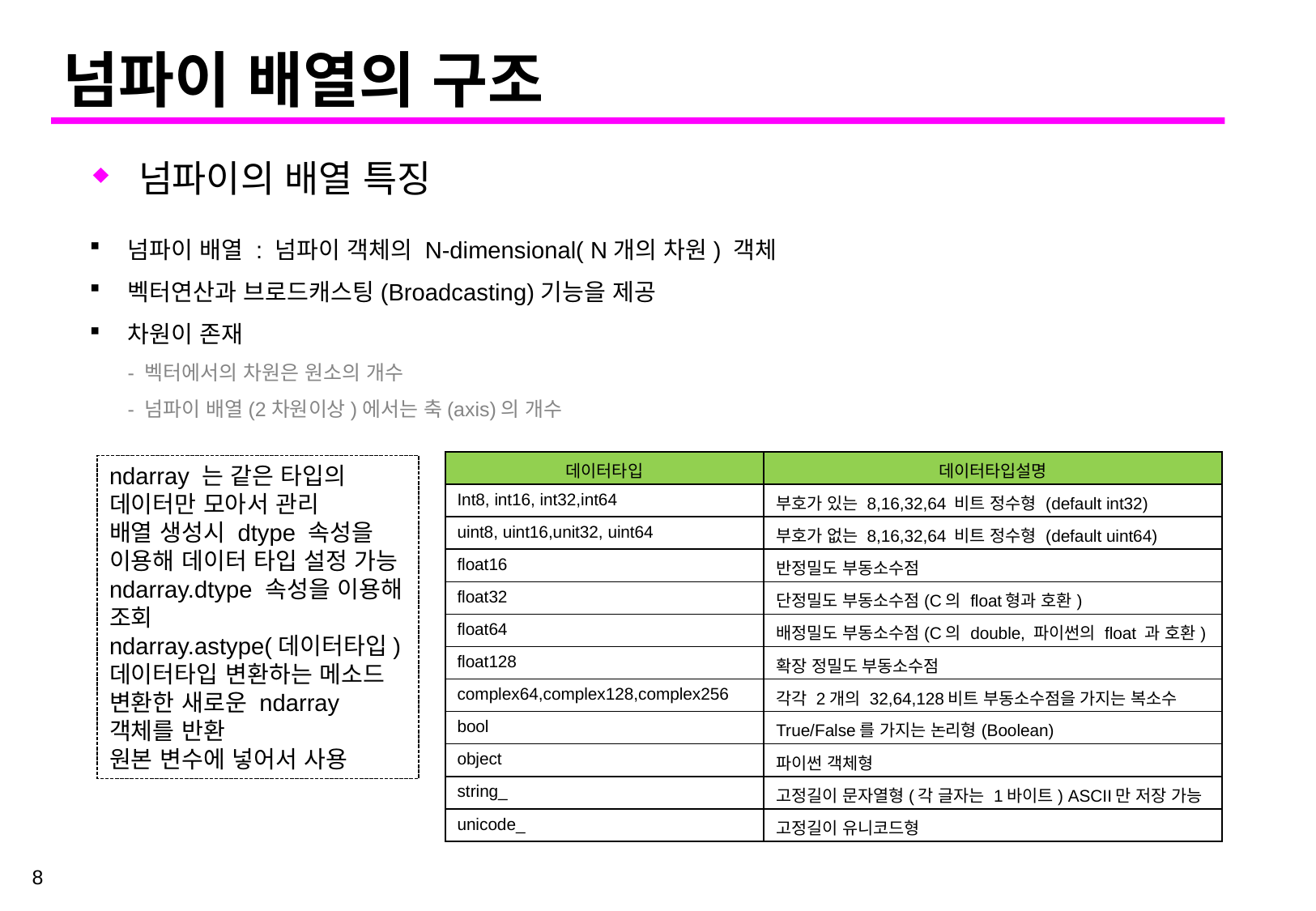

# 넘파이 배열의 구조
넘파이의 배열 특징
넘파이 배열 : 넘파이 객체의 N-dimensional( N개의 차원) 객체
벡터연산과 브로드캐스팅(Broadcasting)기능을 제공
차원이 존재
- 벡터에서의 차원은 원소의 개수
- 넘파이 배열(2차원이상)에서는 축(axis)의 개수
| 데이터타입 | 데이터타입설명 |
| --- | --- |
| Int8, int16, int32,int64 | 부호가 있는 8,16,32,64 비트 정수형 (default int32) |
| uint8, uint16,unit32, uint64 | 부호가 없는 8,16,32,64 비트 정수형 (default uint64) |
| float16 | 반정밀도 부동소수점 |
| float32 | 단정밀도 부동소수점(C의 float형과 호환) |
| float64 | 배정밀도 부동소수점(C의 double, 파이썬의 float 과 호환) |
| float128 | 확장 정밀도 부동소수점 |
| complex64,complex128,complex256 | 각각 2개의 32,64,128비트 부동소수점을 가지는 복소수 |
| bool | True/False를 가지는 논리형(Boolean) |
| object | 파이썬 객체형 |
| string\_ | 고정길이 문자열형(각 글자는 1바이트) ASCII만 저장 가능 |
| unicode\_ | 고정길이 유니코드형 |
ndarray 는 같은 타입의 데이터만 모아서 관리
배열 생성시 dtype 속성을 이용해 데이터 타입 설정 가능
ndarray.dtype 속성을 이용해 조회
ndarray.astype(데이터타입)
데이터타입 변환하는 메소드
변환한 새로운 ndarray 객체를 반환
원본 변수에 넣어서 사용
8